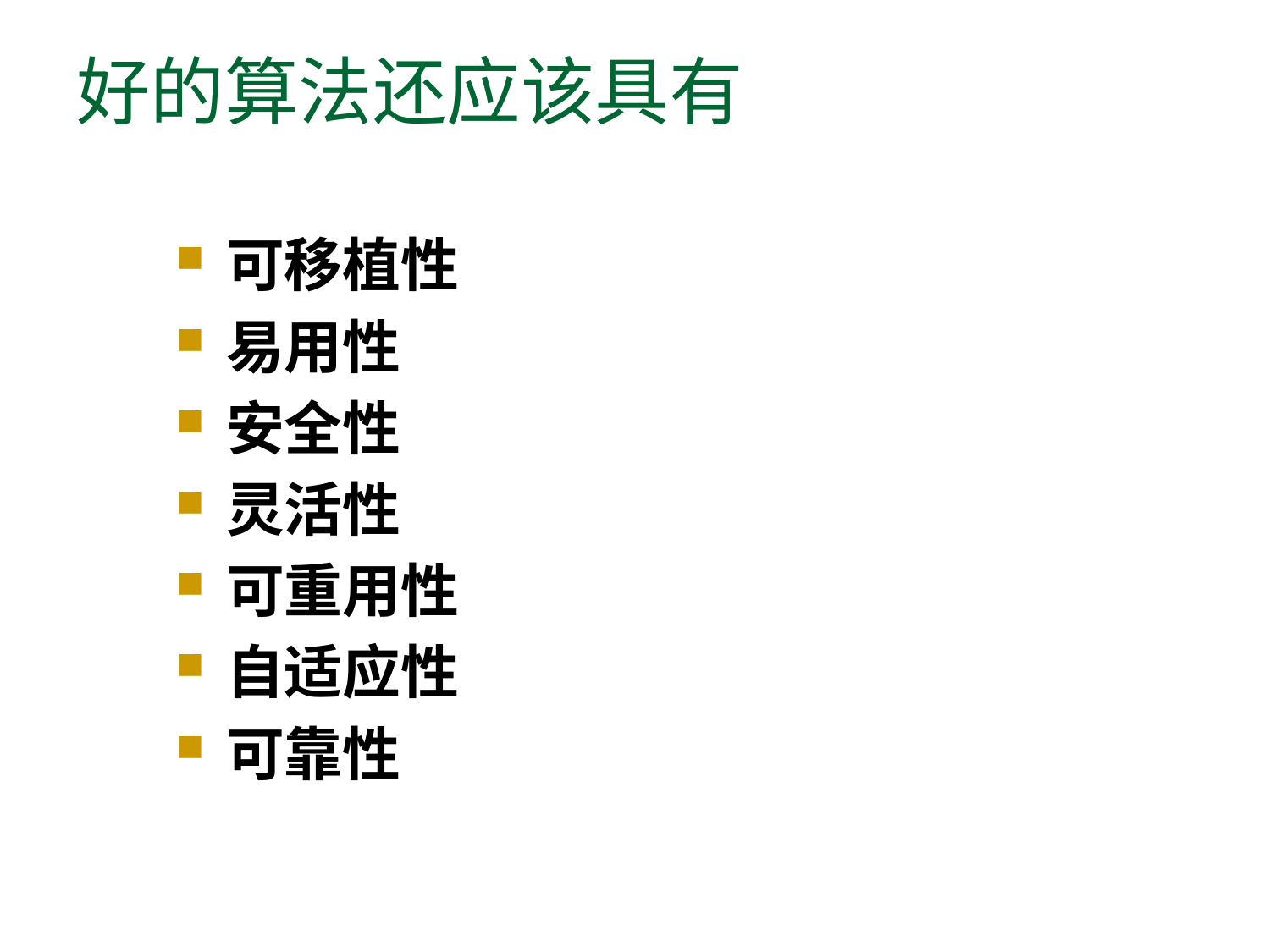

# 好的算法还应该具有
可移植性
易用性
安全性
灵活性
可重用性
自适应性
可靠性